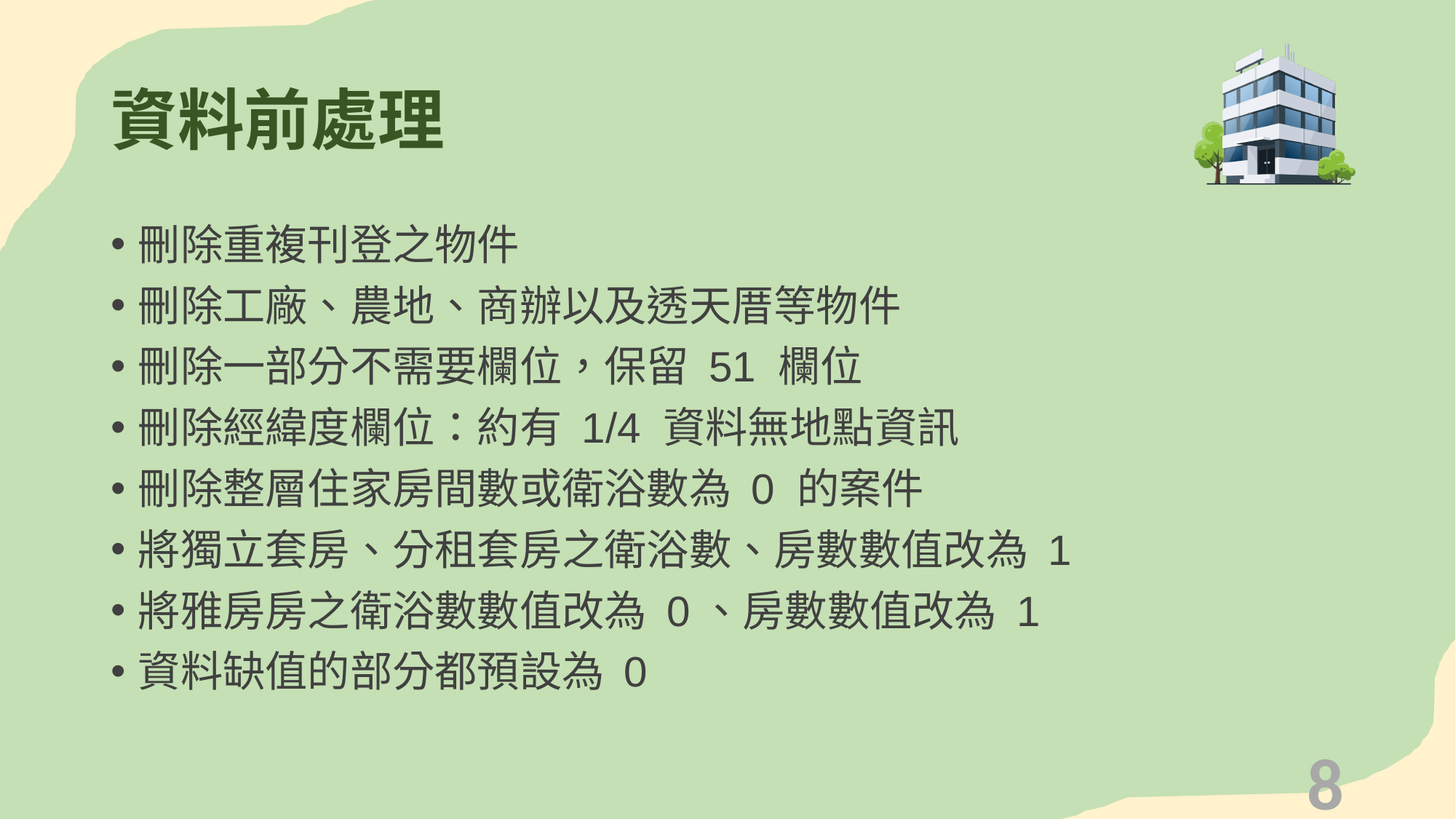

# 資料前處理
刪除重複刊登之物件
刪除工廠、農地、商辦以及透天厝等物件
刪除一部分不需要欄位，保留 51 欄位
刪除經緯度欄位：約有 1/4 資料無地點資訊
刪除整層住家房間數或衛浴數為 0 的案件
將獨立套房、分租套房之衛浴數、房數數值改為 1
將雅房房之衛浴數數值改為 0、房數數值改為 1
資料缺值的部分都預設為 0

8